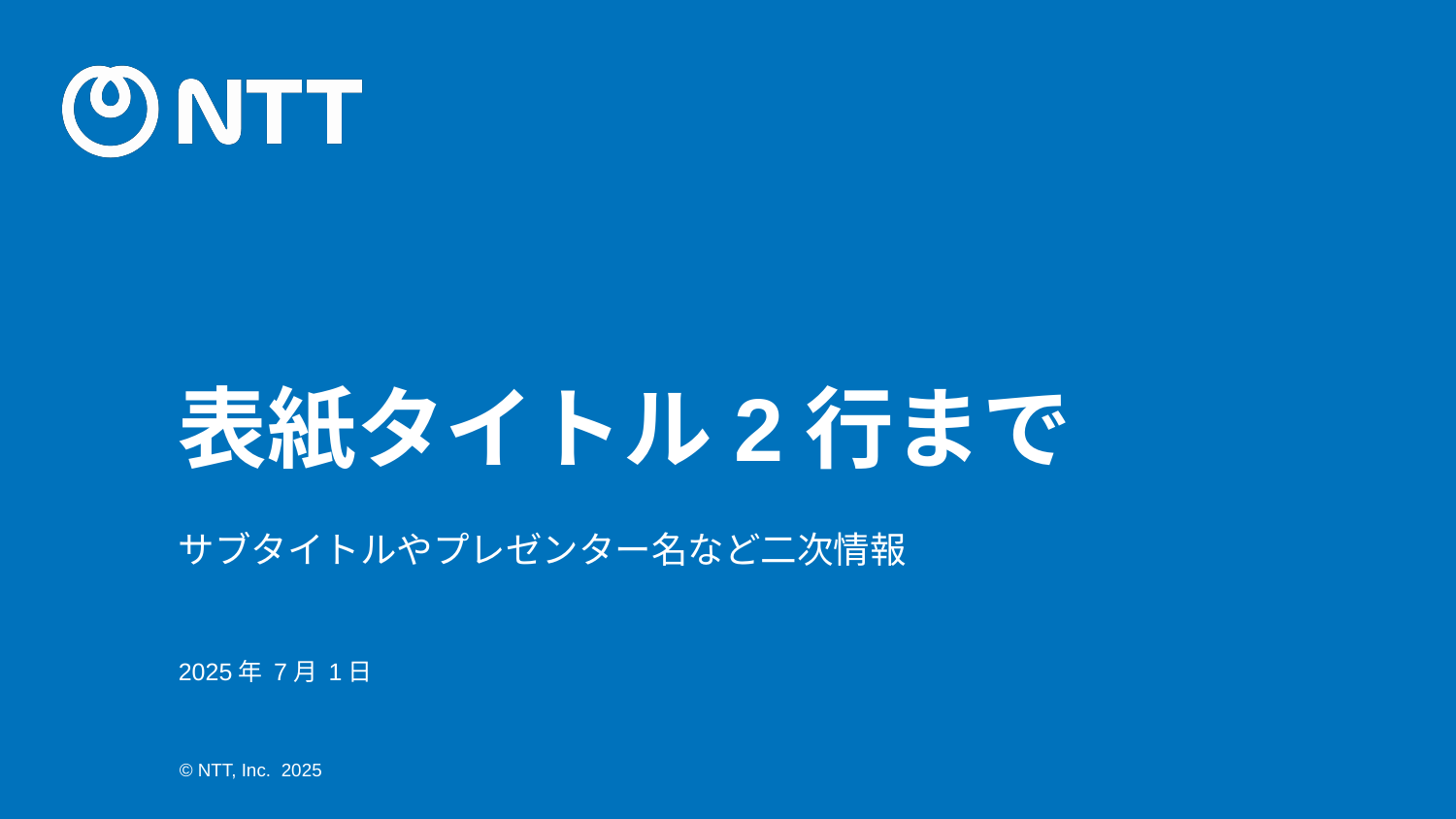

# 表紙タイトル2行まで
サブタイトルやプレゼンター名など二次情報
2025年 7月 1日